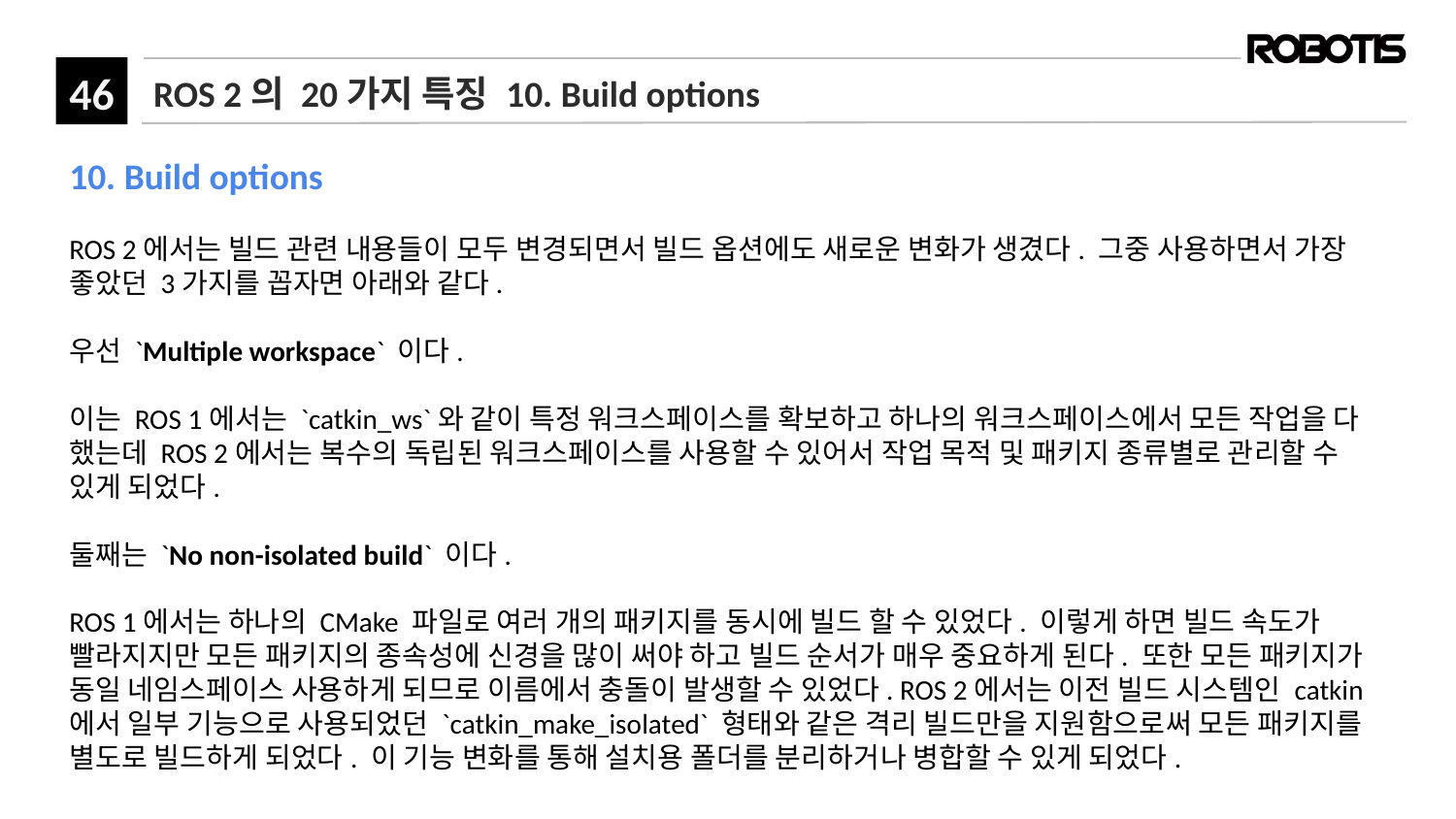

# ROS 2의 20가지 특징 10. Build options
10. Build options

ROS 2에서는 빌드 관련 내용들이 모두 변경되면서 빌드 옵션에도 새로운 변화가 생겼다. 그중 사용하면서 가장 좋았던 3가지를 꼽자면 아래와 같다.

우선 `Multiple workspace` 이다.

이는 ROS 1에서는 `catkin_ws`와 같이 특정 워크스페이스를 확보하고 하나의 워크스페이스에서 모든 작업을 다 했는데 ROS 2에서는 복수의 독립된 워크스페이스를 사용할 수 있어서 작업 목적 및 패키지 종류별로 관리할 수 있게 되었다.

둘째는 `No non-isolated build` 이다.

ROS 1에서는 하나의 CMake 파일로 여러 개의 패키지를 동시에 빌드 할 수 있었다. 이렇게 하면 빌드 속도가 빨라지지만 모든 패키지의 종속성에 신경을 많이 써야 하고 빌드 순서가 매우 중요하게 된다. 또한 모든 패키지가 동일 네임스페이스 사용하게 되므로 이름에서 충돌이 발생할 수 있었다. ROS 2에서는 이전 빌드 시스템인 catkin에서 일부 기능으로 사용되었던 `catkin_make_isolated` 형태와 같은 격리 빌드만을 지원함으로써 모든 패키지를 별도로 빌드하게 되었다. 이 기능 변화를 통해 설치용 폴더를 분리하거나 병합할 수 있게 되었다.